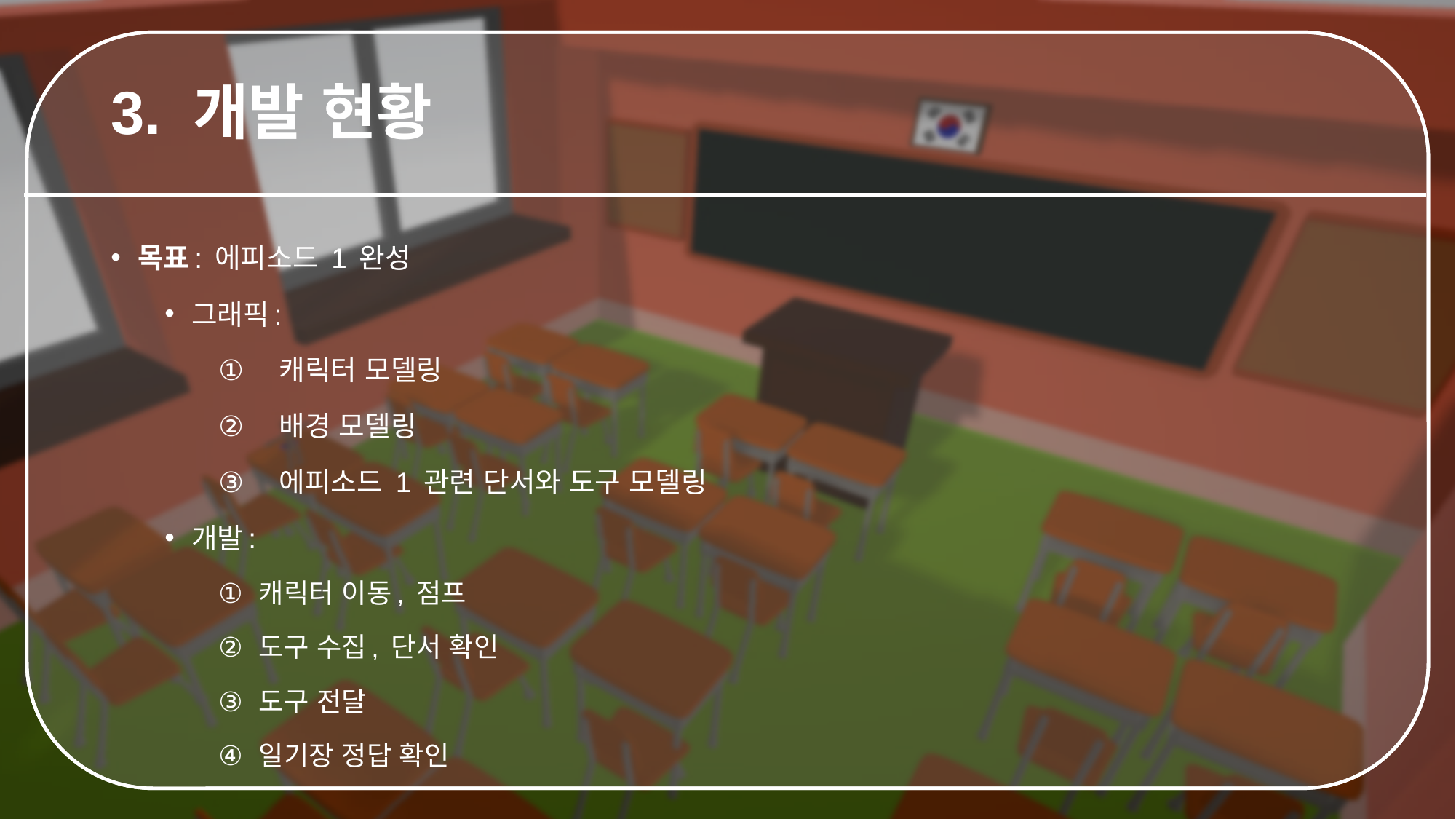

# 3. 개발 현황
목표: 에피소드 1 완성
그래픽:
캐릭터 모델링
배경 모델링
에피소드 1 관련 단서와 도구 모델링
개발:
캐릭터 이동, 점프
도구 수집, 단서 확인
도구 전달
일기장 정답 확인